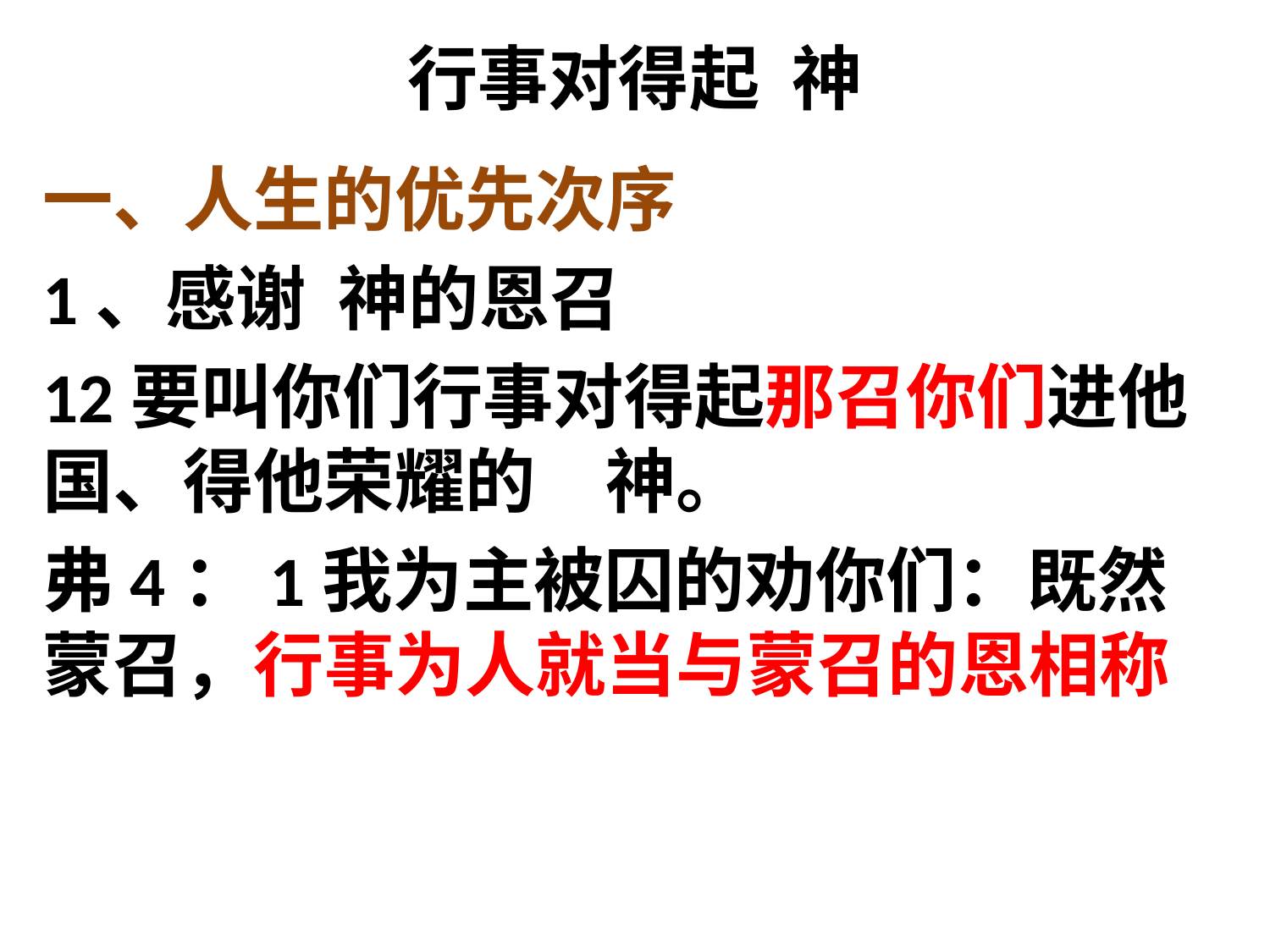

# 行事对得起  神
一、人生的优先次序
1、感谢  神的恩召
12要叫你们行事对得起那召你们进他国、得他荣耀的　神。
弗4：1我为主被囚的劝你们：既然蒙召，行事为人就当与蒙召的恩相称